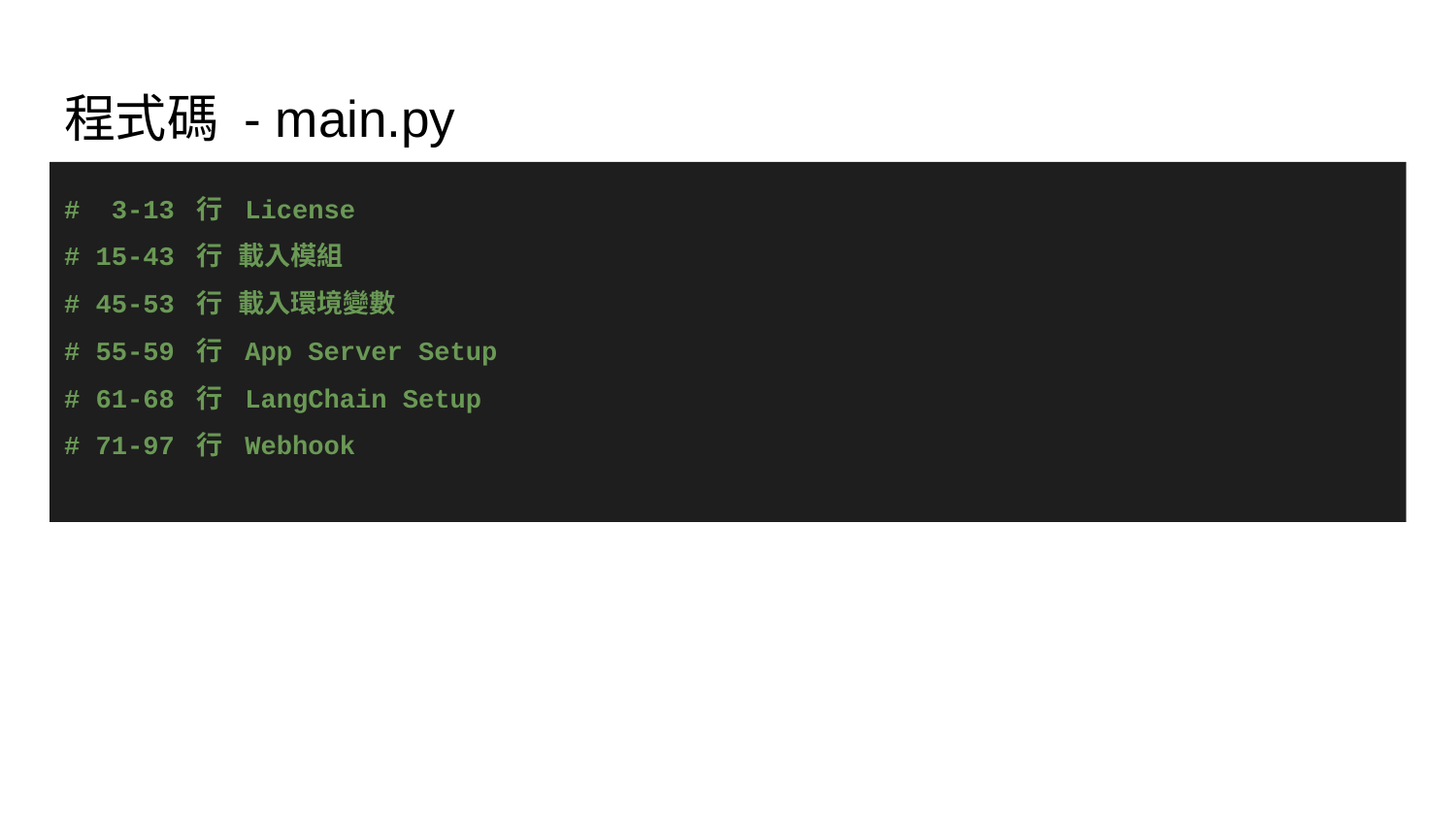

# 程式碼 - main.py
#  3-13 行 License
# 15-43 行 載入模組
# 45-53 行 載入環境變數
# 55-59 行 App Server Setup
# 61-68 行 LangChain Setup
# 71-97 行 Webhook